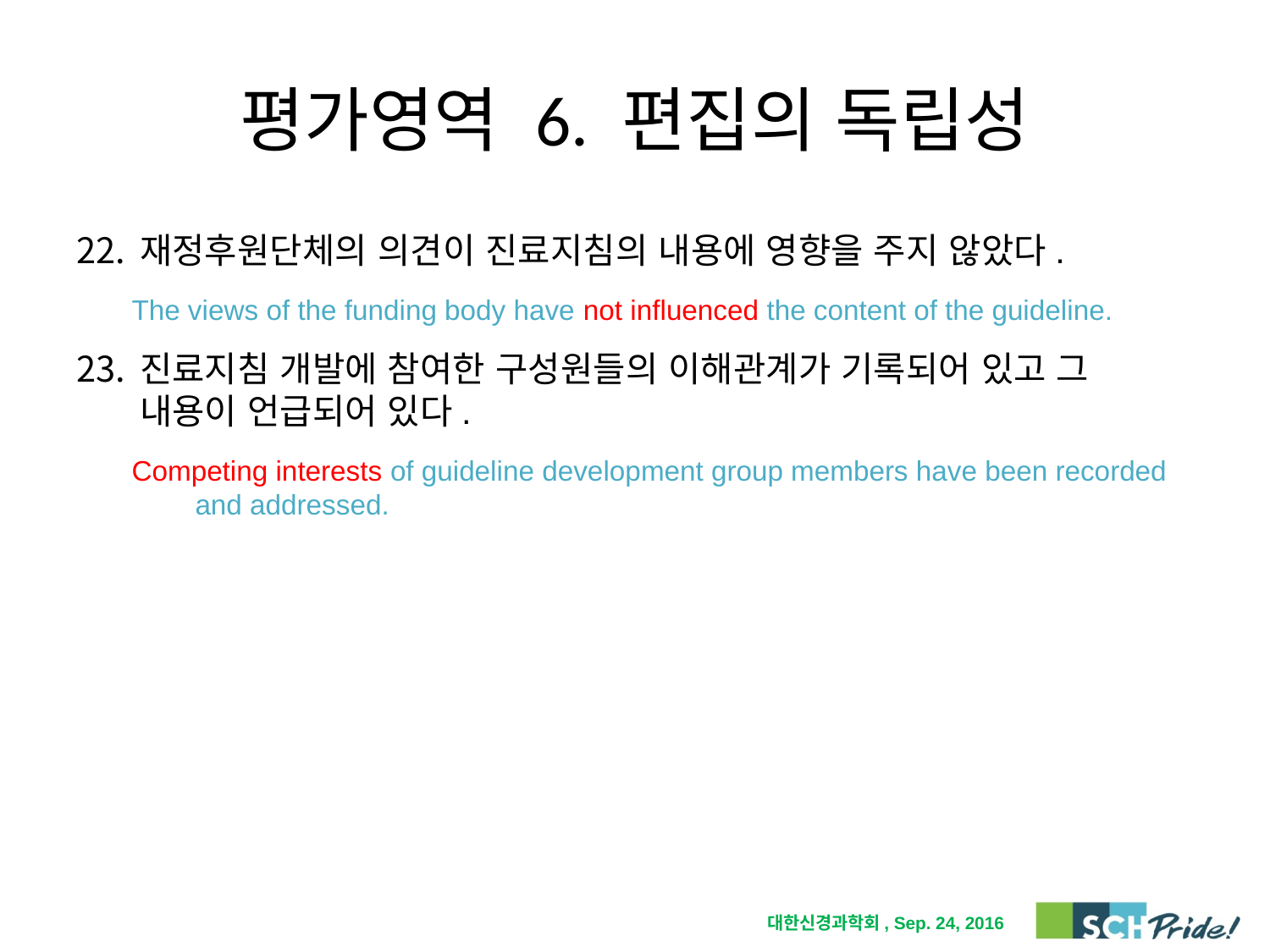

# 평가영역 6. 편집의 독립성
재정후원단체의 의견이 진료지침의 내용에 영향을 주지 않았다.
The views of the funding body have not influenced the content of the guideline.
진료지침 개발에 참여한 구성원들의 이해관계가 기록되어 있고 그 내용이 언급되어 있다.
Competing interests of guideline development group members have been recorded and addressed.